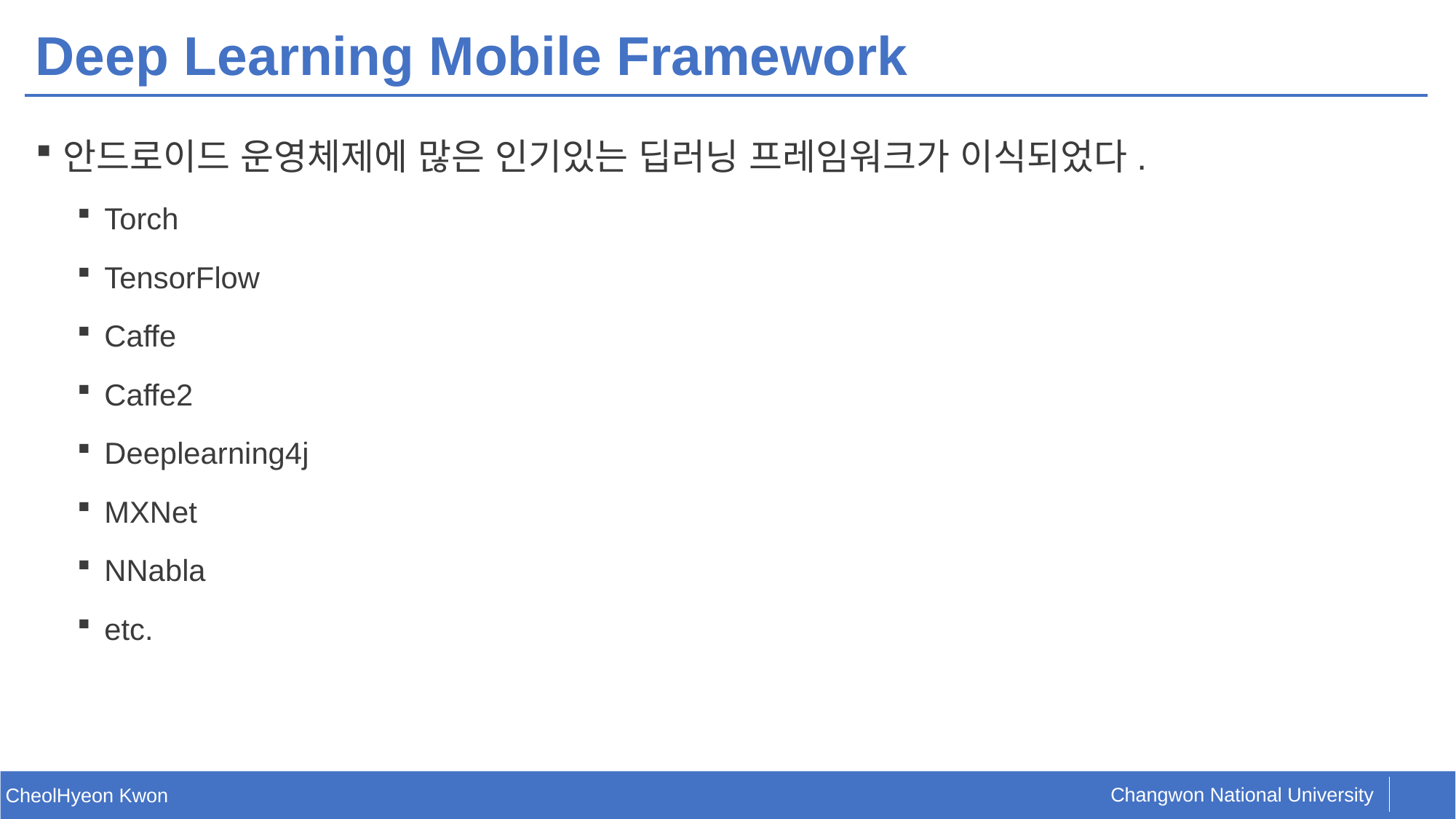

# Deep Learning Mobile Framework
안드로이드 운영체제에 많은 인기있는 딥러닝 프레임워크가 이식되었다.
Torch
TensorFlow
Caffe
Caffe2
Deeplearning4j
MXNet
NNabla
etc.